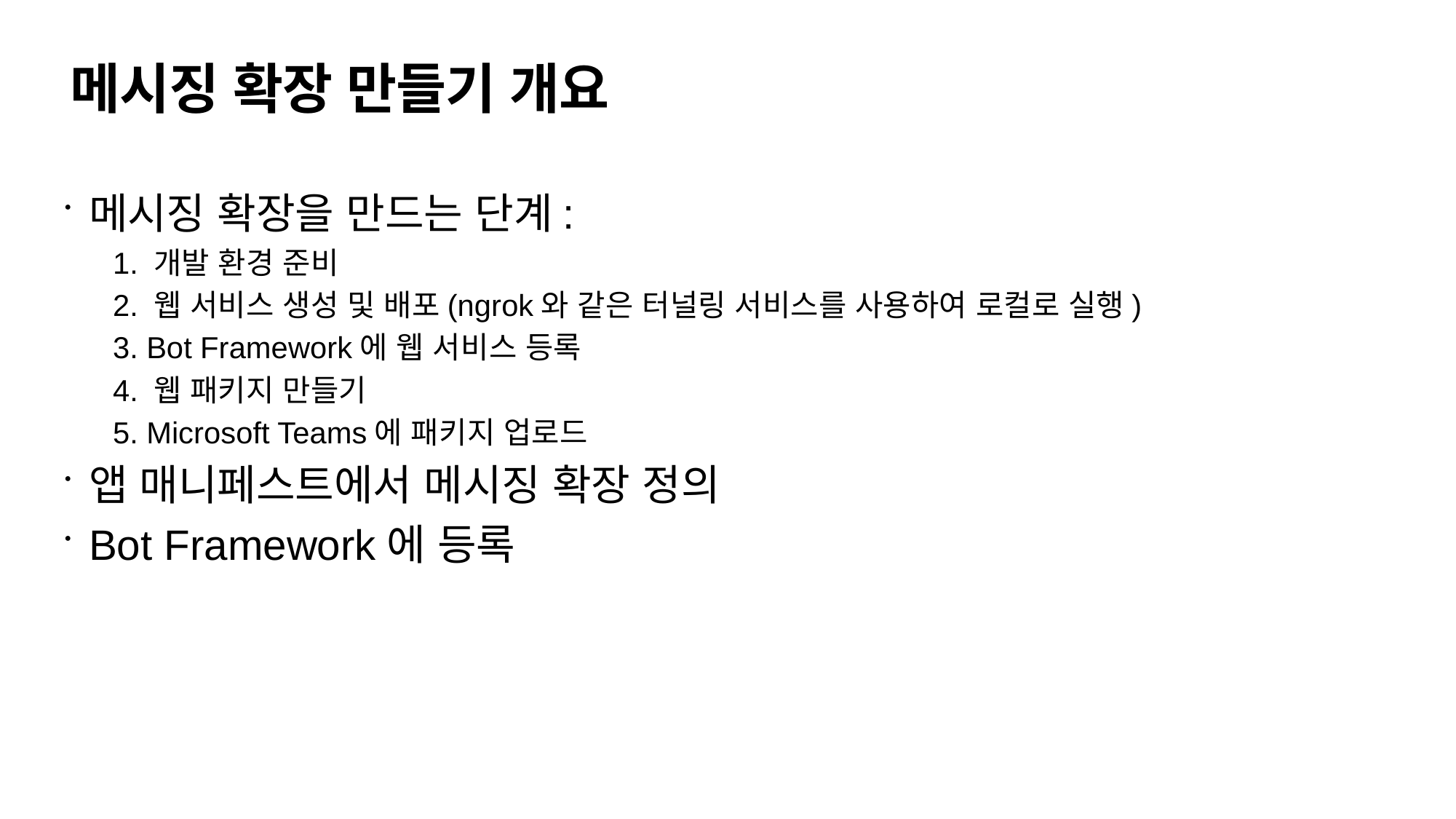

# 메시징 확장 만들기 개요
메시징 확장을 만드는 단계:
1. 개발 환경 준비
2. 웹 서비스 생성 및 배포(ngrok와 같은 터널링 서비스를 사용하여 로컬로 실행)
3. Bot Framework에 웹 서비스 등록
4. 웹 패키지 만들기
5. Microsoft Teams에 패키지 업로드
앱 매니페스트에서 메시징 확장 정의
Bot Framework에 등록